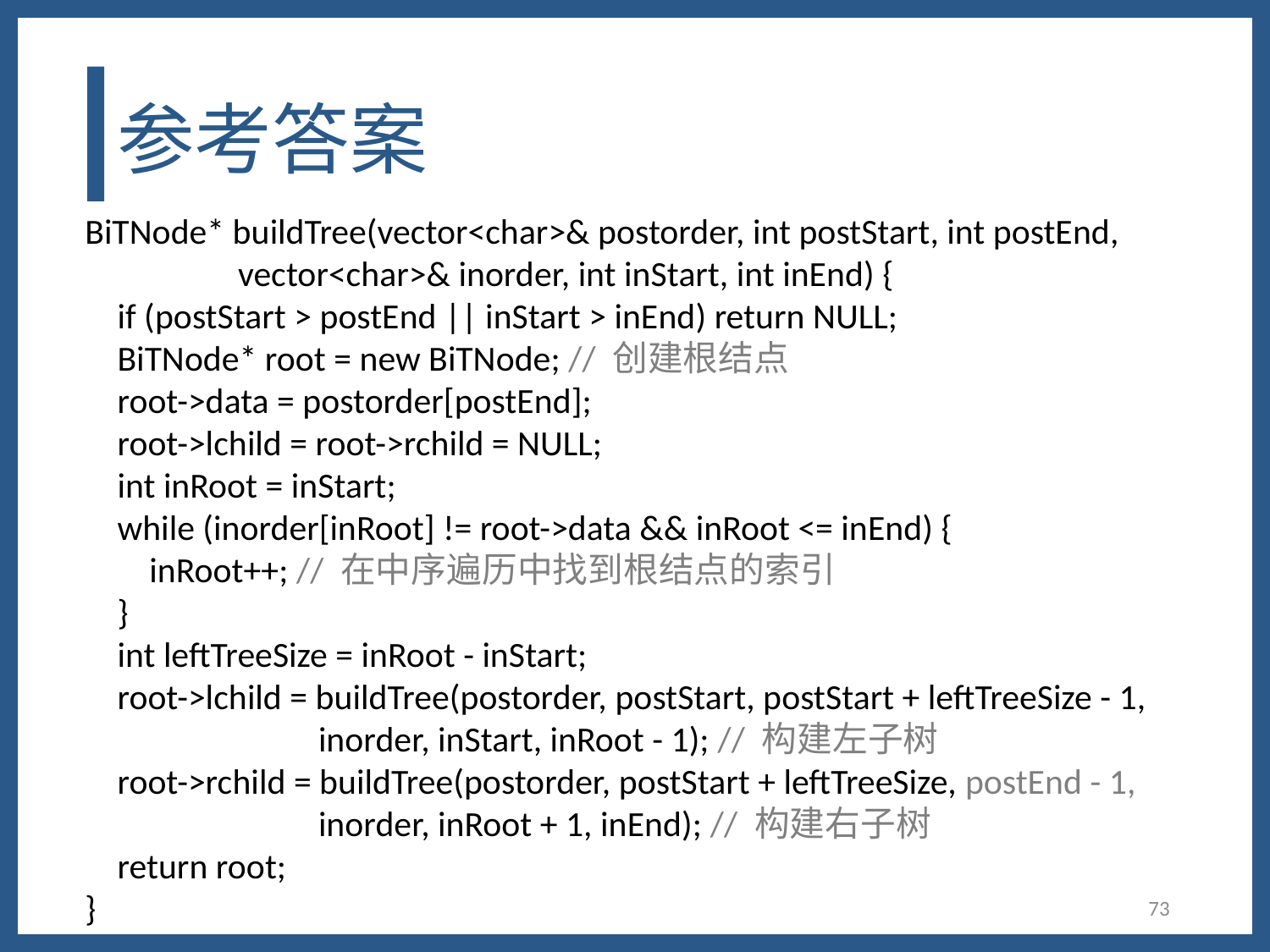

# 参考答案
BiTNode* buildTree(vector<char>& postorder, int postStart, int postEnd,
                   vector<char>& inorder, int inStart, int inEnd) {
    if (postStart > postEnd || inStart > inEnd) return NULL;
    BiTNode* root = new BiTNode; // 创建根结点
    root->data = postorder[postEnd];
    root->lchild = root->rchild = NULL;
    int inRoot = inStart;
    while (inorder[inRoot] != root->data && inRoot <= inEnd) {
        inRoot++; // 在中序遍历中找到根结点的索引
    }
    int leftTreeSize = inRoot - inStart;
    root->lchild = buildTree(postorder, postStart, postStart + leftTreeSize - 1,
                             inorder, inStart, inRoot - 1); // 构建左子树
    root->rchild = buildTree(postorder, postStart + leftTreeSize, postEnd - 1,
                             inorder, inRoot + 1, inEnd); // 构建右子树
    return root;
}
73